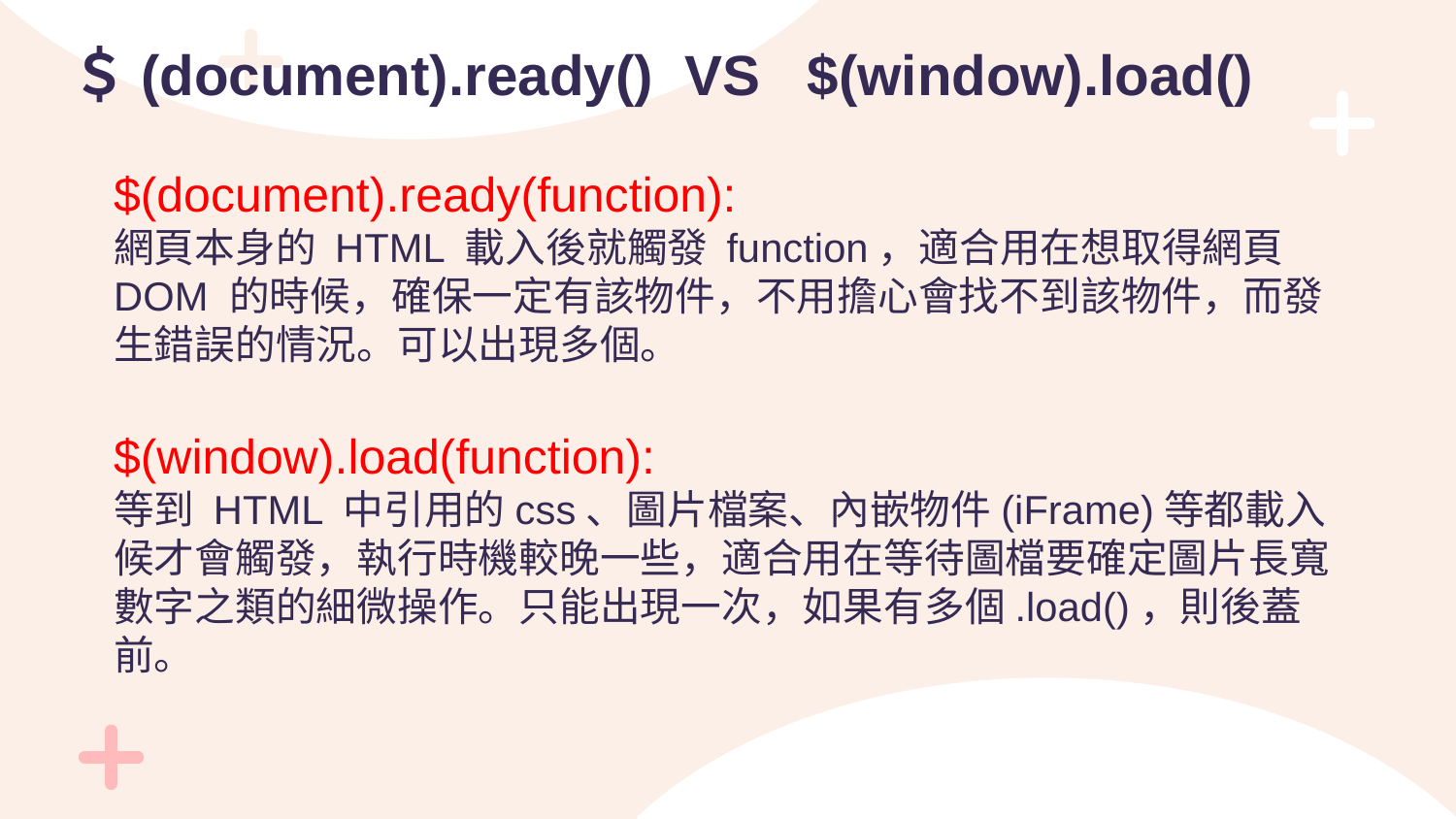

# ＄(document).ready()  VS   $(window).load()
$(document).ready(function):
網頁本身的 HTML 載入後就觸發 function，適合用在想取得網頁 DOM 的時候，確保一定有該物件，不用擔心會找不到該物件，而發生錯誤的情況。可以出現多個。

$(window).load(function):
等到 HTML 中引用的css、圖片檔案、內嵌物件(iFrame)等都載入候才會觸發，執行時機較晚一些，適合用在等待圖檔要確定圖片長寬數字之類的細微操作。只能出現一次，如果有多個.load()，則後蓋前。